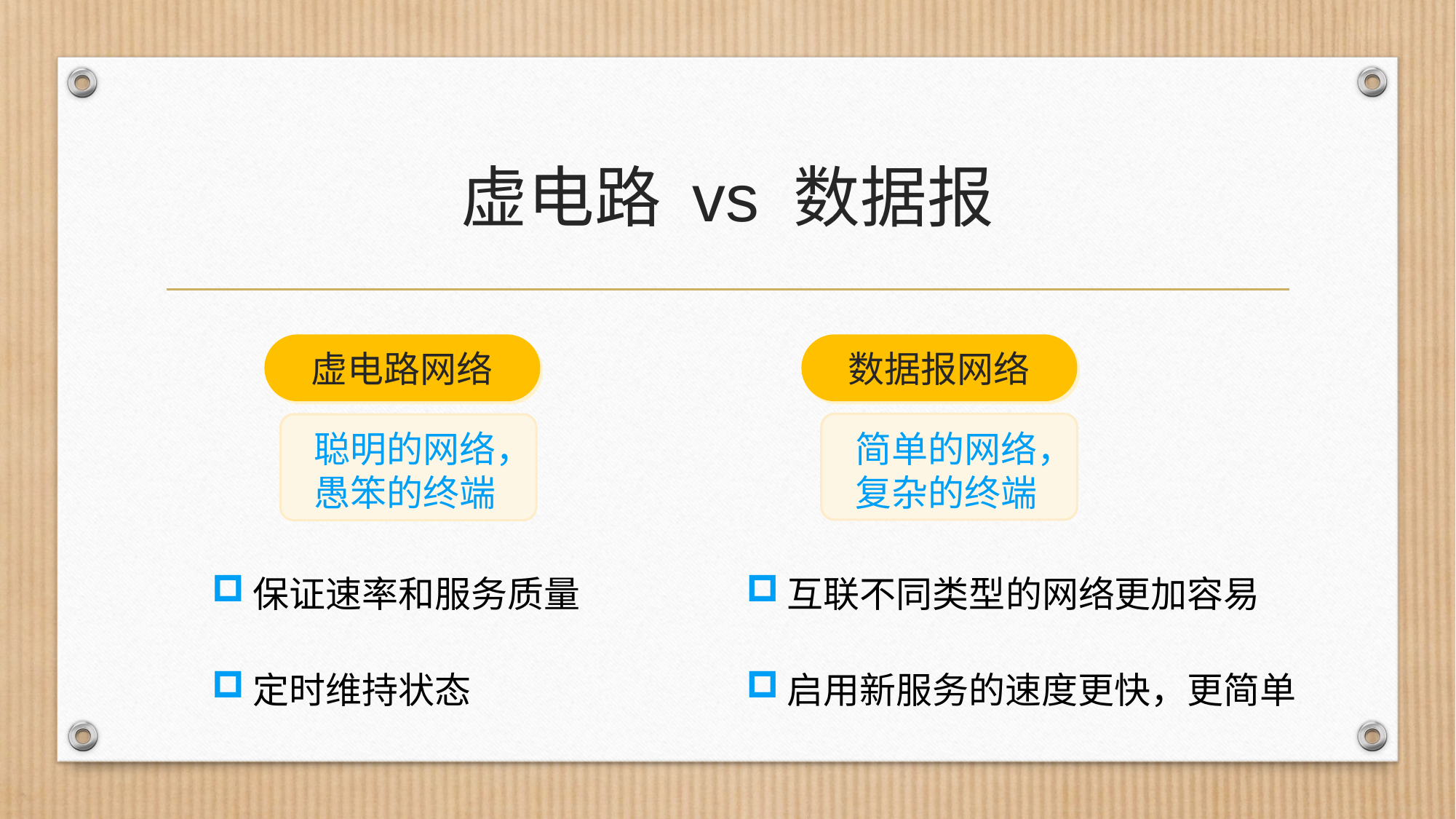

# 虚电路 vs 数据报
虚电路网络
数据报网络

简单的网络，复杂的终端

聪明的网络，愚笨的终端
保证速率和服务质量

定时维持状态
互联不同类型的网络更加容易

启用新服务的速度更快，更简单